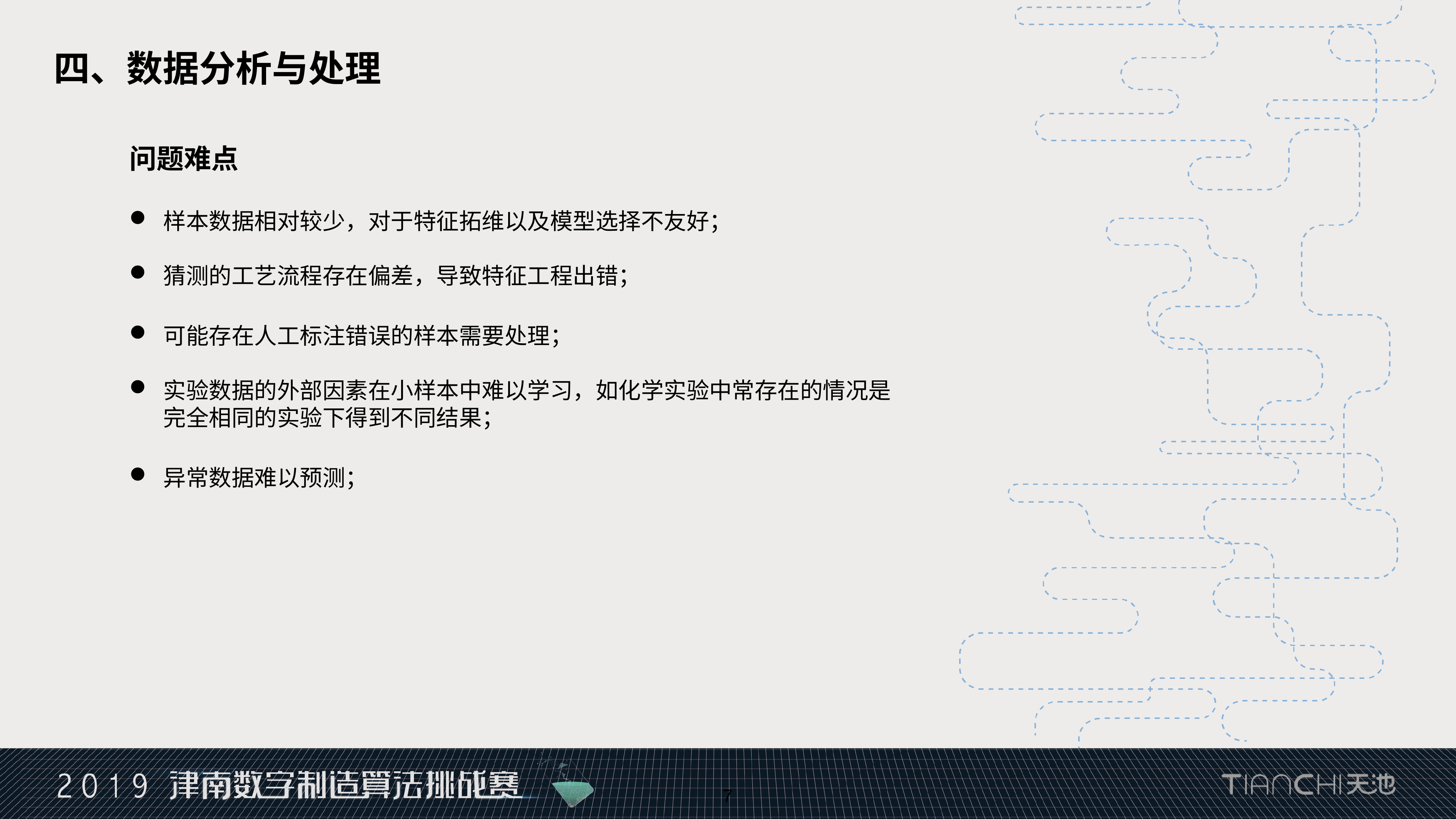

四、数据分析与处理
问题难点

样本数据相对较少，对于特征拓维以及模型选择不友好；

猜测的工艺流程存在偏差，导致特征工程出错；

可能存在人工标注错误的样本需要处理；
实验数据的外部因素在小样本中难以学习，如化学实验中常存在的情况是完全相同的实验下得到不同结果；

异常数据难以预测；
7